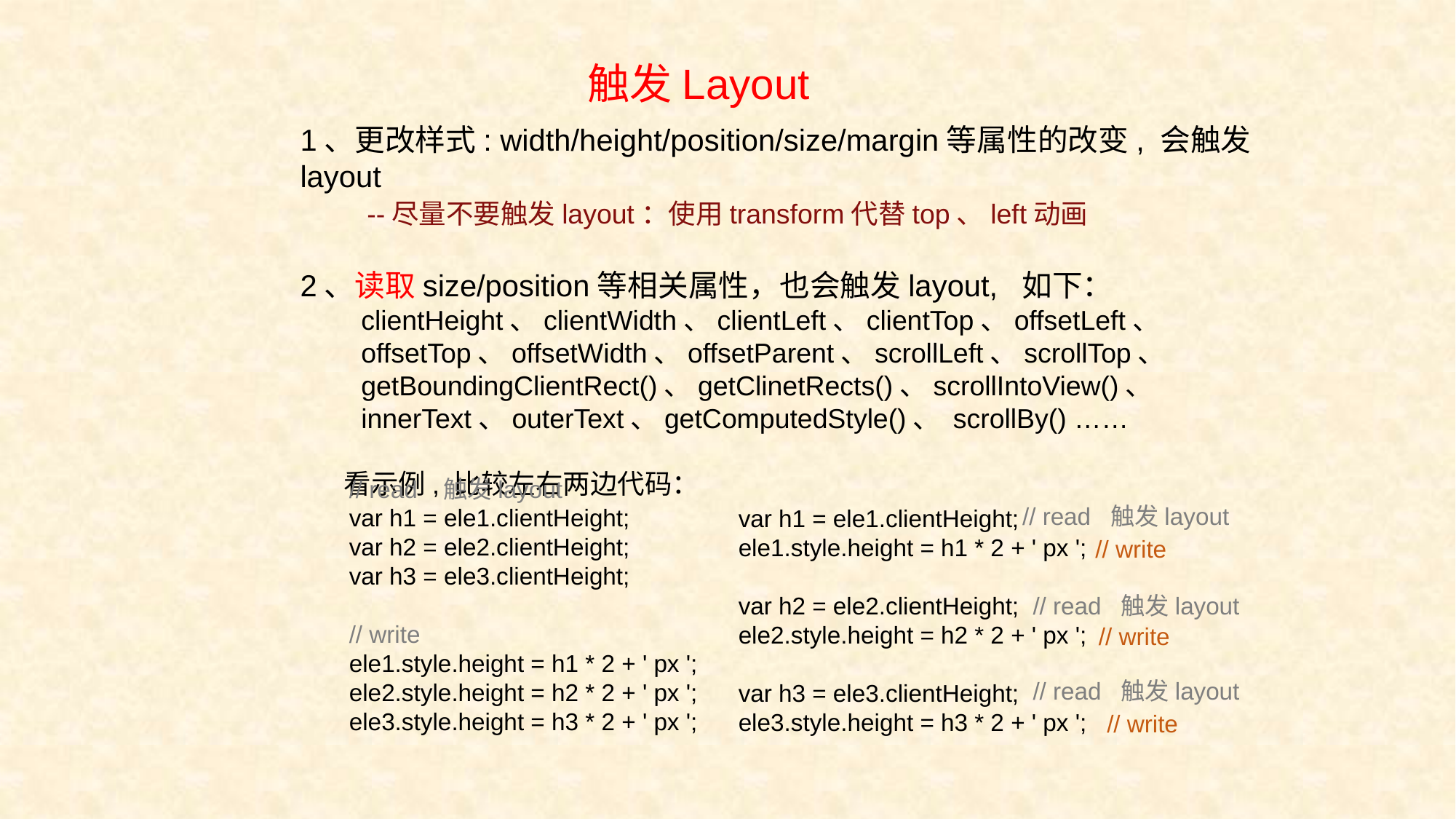

触发Layout
1、更改样式: width/height/position/size/margin等属性的改变, 会触发layout
        --尽量不要触发layout：使用transform代替top、left动画

2、读取size/position等相关属性，也会触发layout,  如下：
        clientHeight、clientWidth、clientLeft、clientTop、offsetLeft、
        offsetTop、offsetWidth、offsetParent、scrollLeft、scrollTop、
        getBoundingClientRect()、getClinetRects()、scrollIntoView()、
        innerText、outerText、getComputedStyle()、 scrollBy() ……

      看示例, 比较左右两边代码：

// read   触发layout
var h1 = ele1.clientHeight;
var h2 = ele2.clientHeight;
var h3 = ele3.clientHeight;

// write
ele1.style.height = h1 * 2 + ' px ';
ele2.style.height = h2 * 2 + ' px ';
ele3.style.height = h3 * 2 + ' px ';
// read  触发layout
var h1 = ele1.clientHeight;
ele1.style.height = h1 * 2 + ' px ';

var h2 = ele2.clientHeight;
ele2.style.height = h2 * 2 + ' px ';

var h3 = ele3.clientHeight;
ele3.style.height = h3 * 2 + ' px ';
// write
// read  触发layout
// write
// read  触发layout
// write